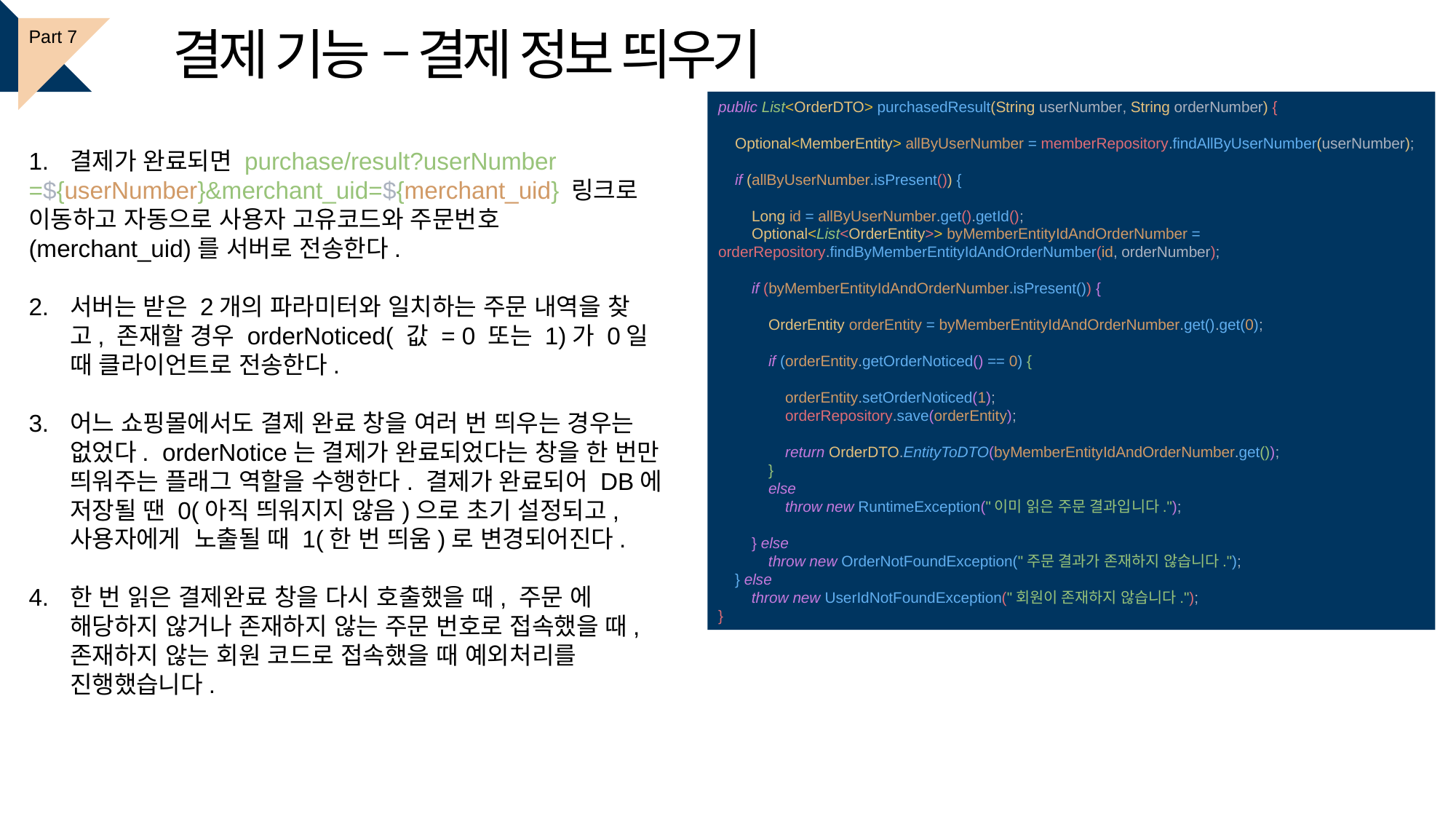

결제 기능 – 결제 정보 띄우기

Part 7

public List<OrderDTO> purchasedResult(String userNumber, String orderNumber) {
    Optional<MemberEntity> allByUserNumber = memberRepository.findAllByUserNumber(userNumber);
    if (allByUserNumber.isPresent()) {
        Long id = allByUserNumber.get().getId();
        Optional<List<OrderEntity>> byMemberEntityIdAndOrderNumber = orderRepository.findByMemberEntityIdAndOrderNumber(id, orderNumber);
        if (byMemberEntityIdAndOrderNumber.isPresent()) {
            OrderEntity orderEntity = byMemberEntityIdAndOrderNumber.get().get(0);
            if (orderEntity.getOrderNoticed() == 0) {
                orderEntity.setOrderNoticed(1);
                orderRepository.save(orderEntity);
                return OrderDTO.EntityToDTO(byMemberEntityIdAndOrderNumber.get());
            }
            else
                throw new RuntimeException("이미 읽은 주문 결과입니다.");
        } else
            throw new OrderNotFoundException("주문 결과가 존재하지 않습니다.");
    } else
        throw new UserIdNotFoundException("회원이 존재하지 않습니다.");
}
결제가 완료되면 purchase/result?userNumber
=${userNumber}&merchant_uid=${merchant_uid} 링크로 이동하고 자동으로 사용자 고유코드와 주문번호(merchant_uid)를 서버로 전송한다.

서버는 받은 2개의 파라미터와 일치하는 주문 내역을 찾고, 존재할 경우 orderNoticed( 값 = 0 또는 1)가 0일 때 클라이언트로 전송한다.

어느 쇼핑몰에서도 결제 완료 창을 여러 번 띄우는 경우는 없었다.  orderNotice는 결제가 완료되었다는 창을 한 번만 띄워주는 플래그 역할을 수행한다. 결제가 완료되어 DB에 저장될 땐 0(아직 띄워지지 않음)으로 초기 설정되고, 사용자에게  노출될 때 1(한 번 띄움)로 변경되어진다.

한 번 읽은 결제완료 창을 다시 호출했을 때, 주문 에 해당하지 않거나 존재하지 않는 주문 번호로 접속했을 때, 존재하지 않는 회원 코드로 접속했을 때 예외처리를 진행했습니다.